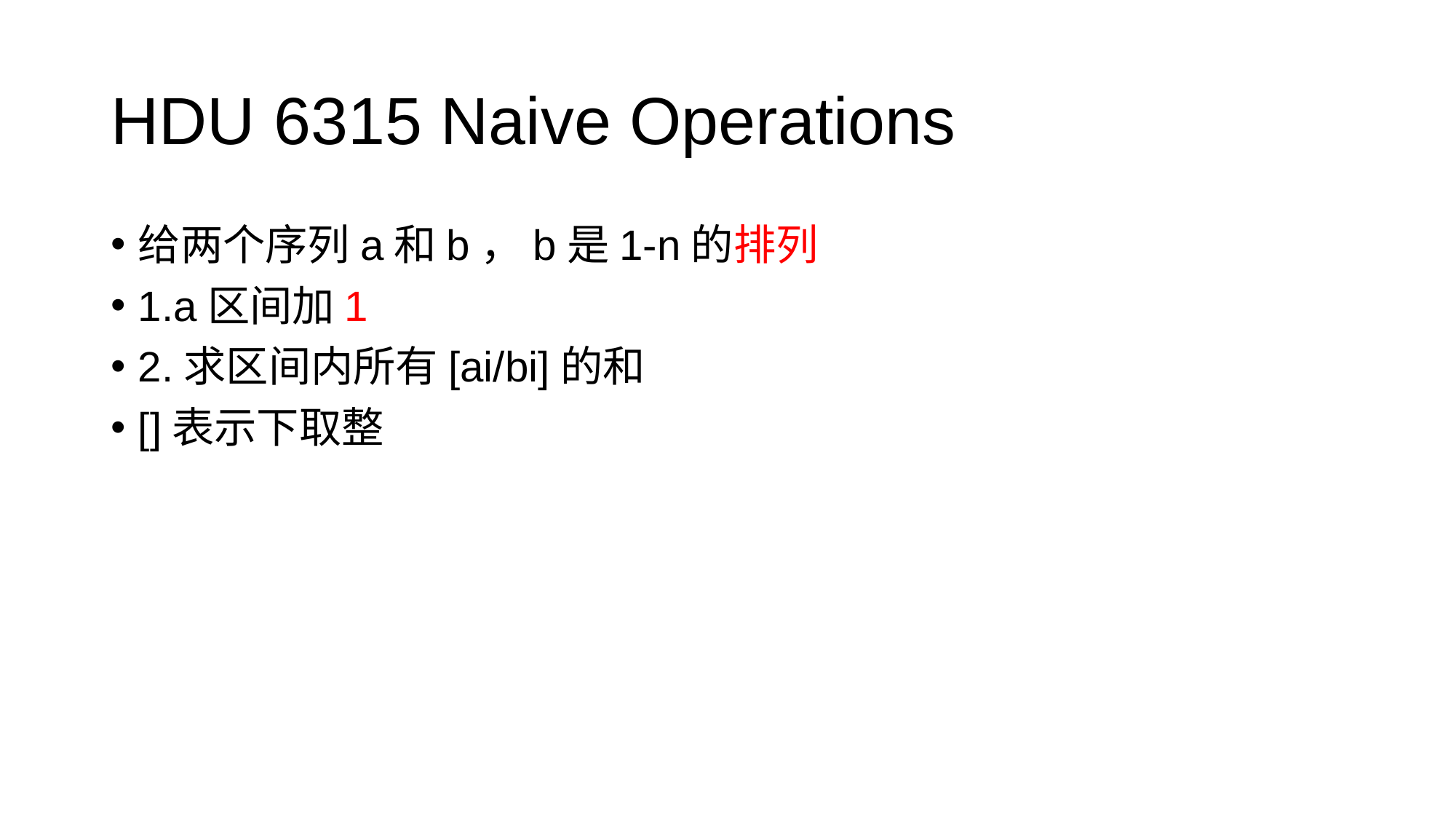

# HDU 6315 Naive Operations
给两个序列a和b，b是1-n的排列
1.a区间加1
2.求区间内所有[ai/bi]的和
[]表示下取整